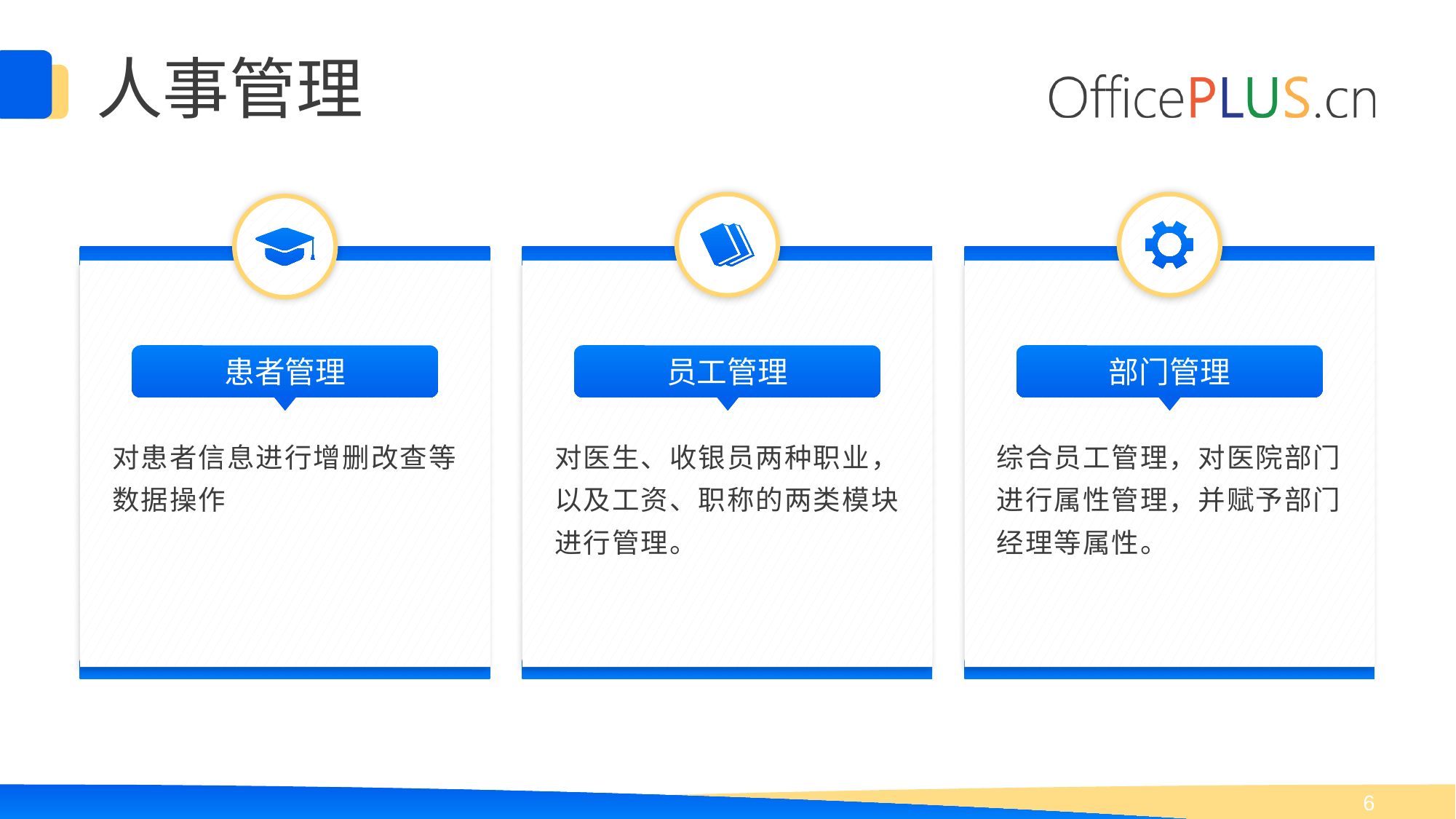

人事管理

患者管理
员工管理
部门管理

对患者信息进行增删改查等数据操作
对医生、收银员两种职业，以及工资、职称的两类模块进行管理。
综合员工管理，对医院部门进行属性管理，并赋予部门经理等属性。